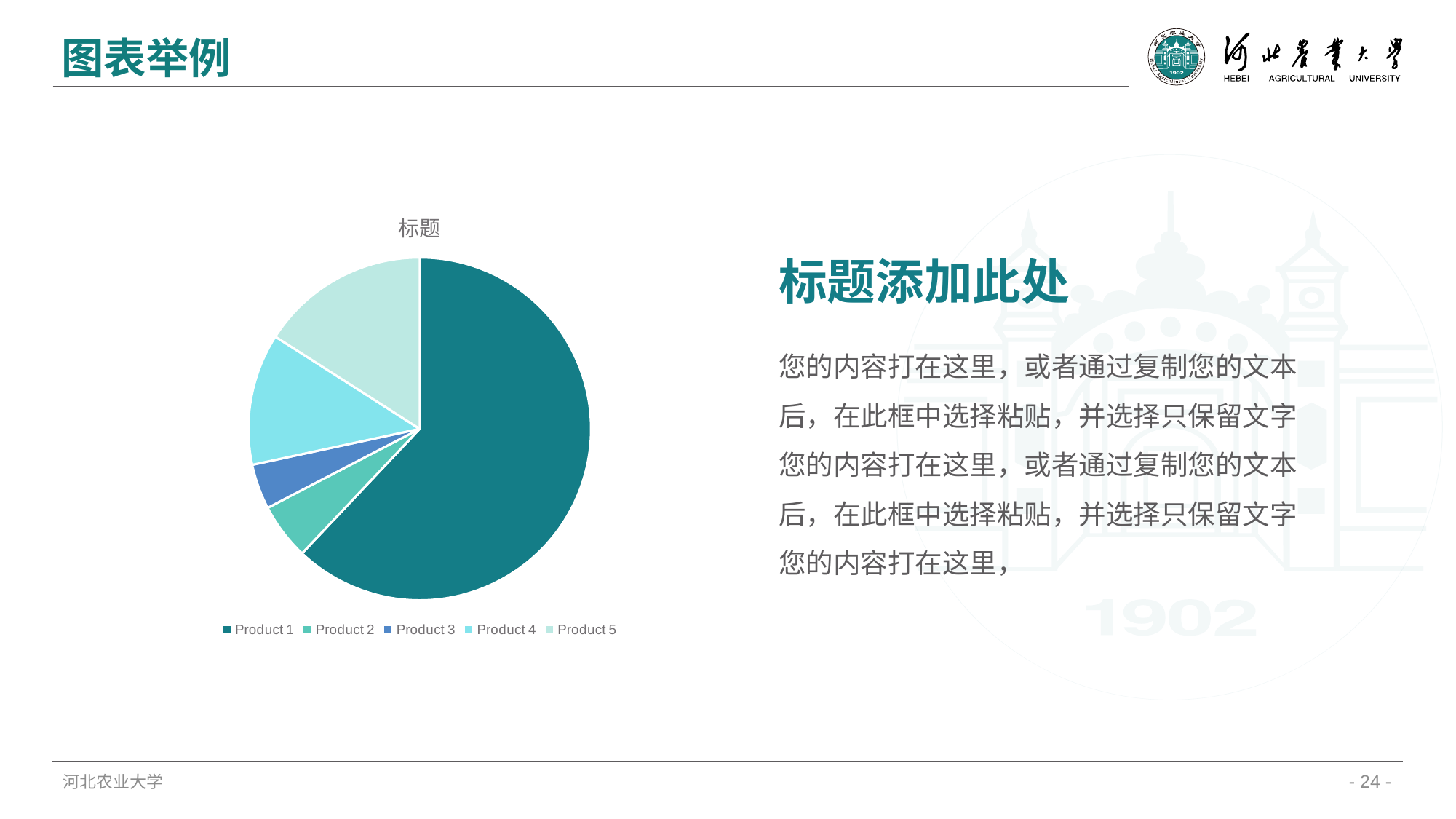

图表举例

### Chart: 标题

| Category | Region 1 |
|---|---|
| Product 1 | 3500.0 |
| Product 2 | 300.0 |
| Product 3 | 240.0 |
| Product 4 | 700.0 |
| Product 5 | 900.0 |
标题添加此处
您的内容打在这里，或者通过复制您的文本后，在此框中选择粘贴，并选择只保留文字
您的内容打在这里，或者通过复制您的文本后，在此框中选择粘贴，并选择只保留文字
您的内容打在这里，
河北农业大学
- 24 -